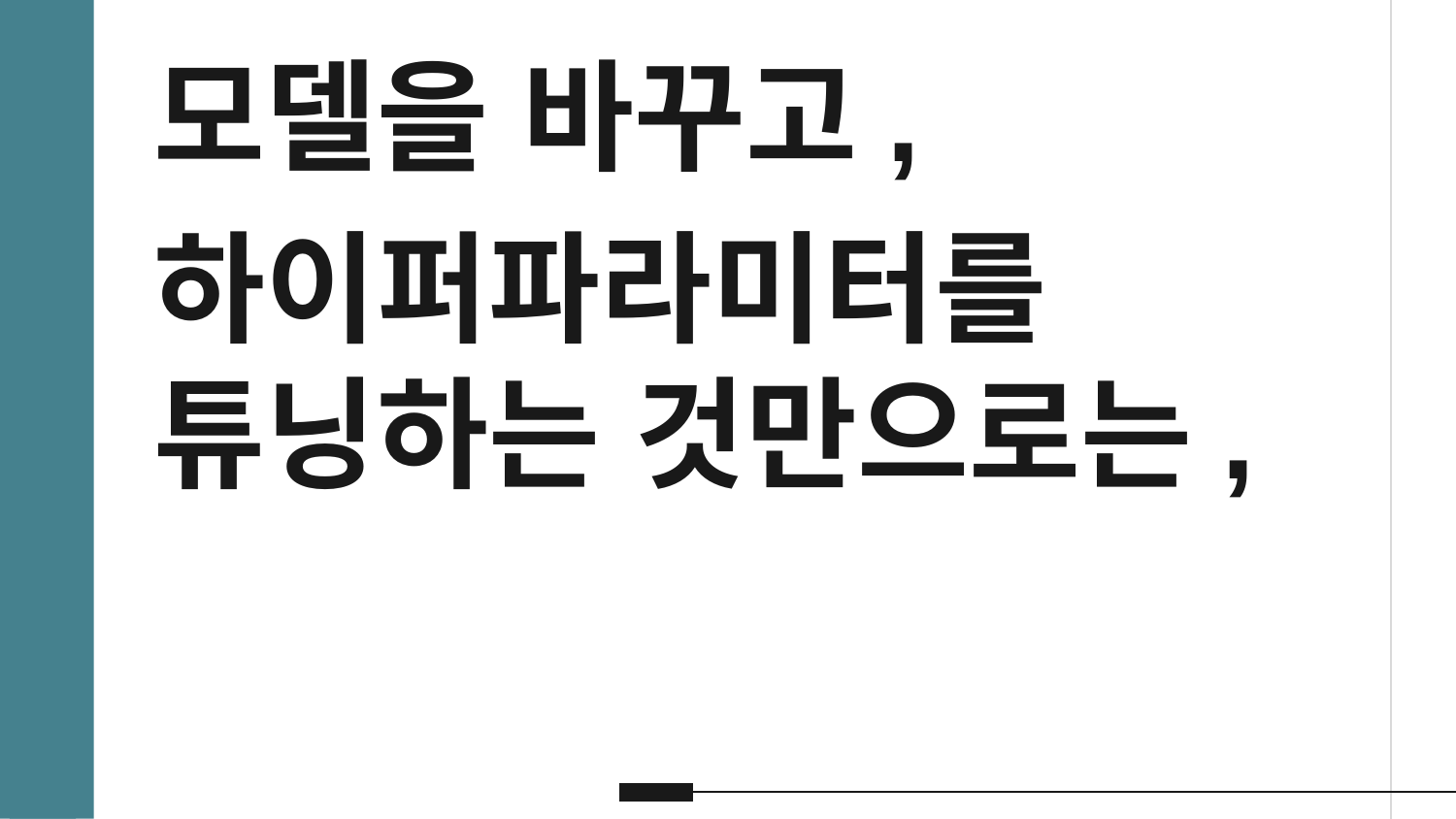

모델을 바꾸고,
하이퍼파라미터를 튜닝하는 것만으로는,
성능 향상에 한계가 있기 때문!